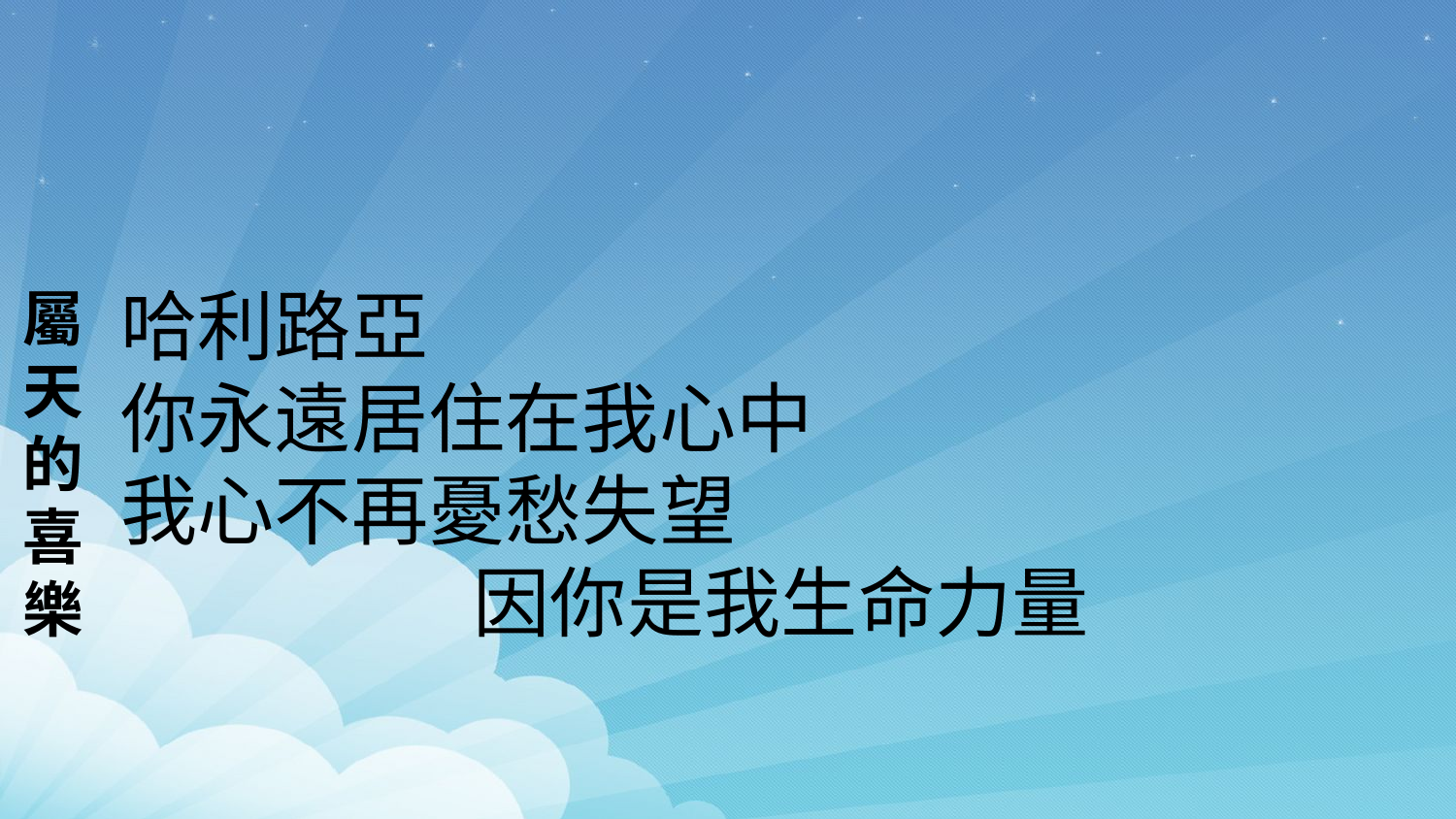

屬天的喜樂
哈利路亞
你永遠居住在我心中
我心不再憂愁失望
因你是我生命力量